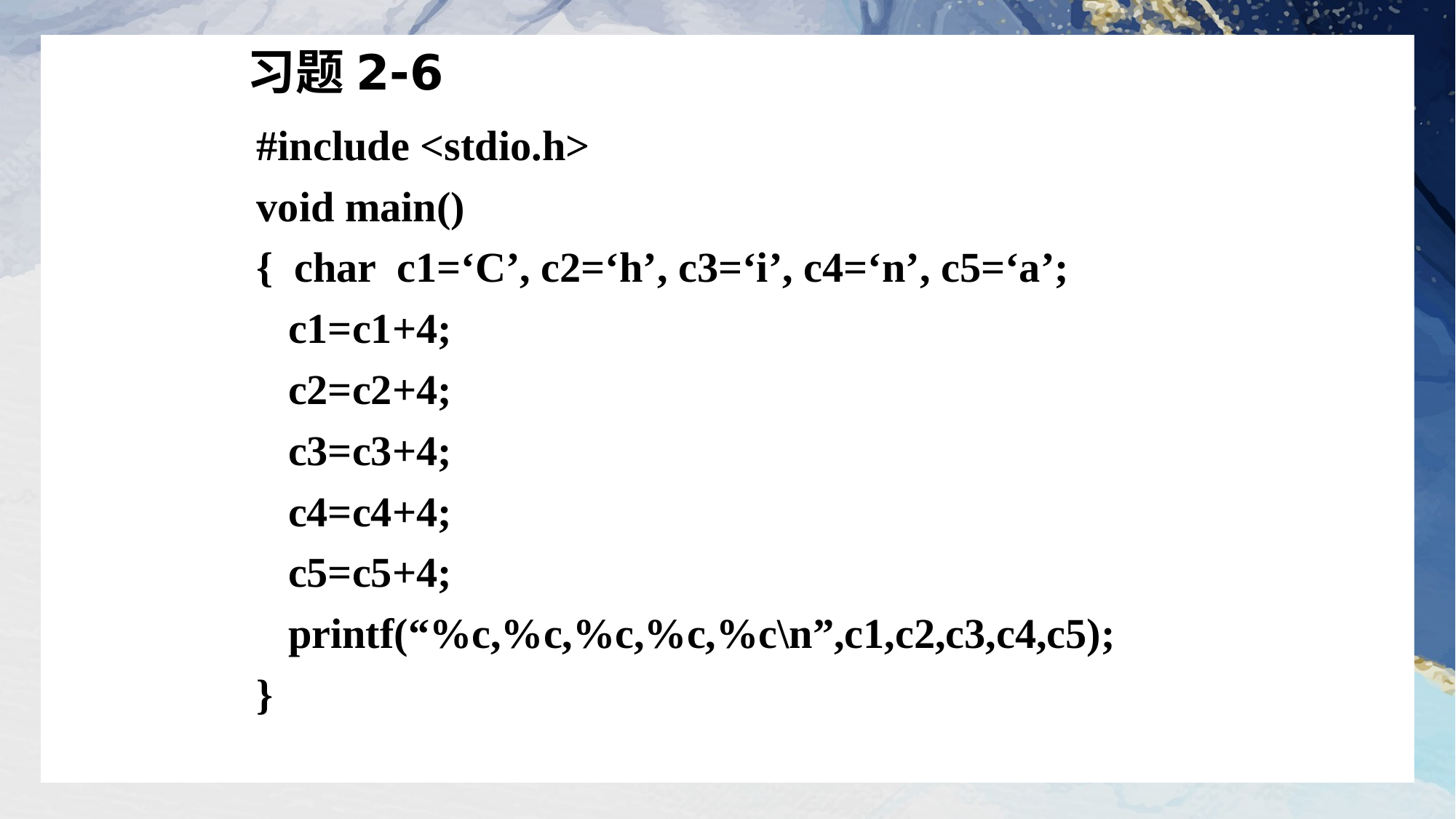

习题2-6
#include <stdio.h>
void main()
{  char  c1=‘C’, c2=‘h’, c3=‘i’, c4=‘n’, c5=‘a’;
   c1=c1+4;
   c2=c2+4;
   c3=c3+4;
   c4=c4+4;
   c5=c5+4;
   printf(“%c,%c,%c,%c,%c\n”,c1,c2,c3,c4,c5);
}